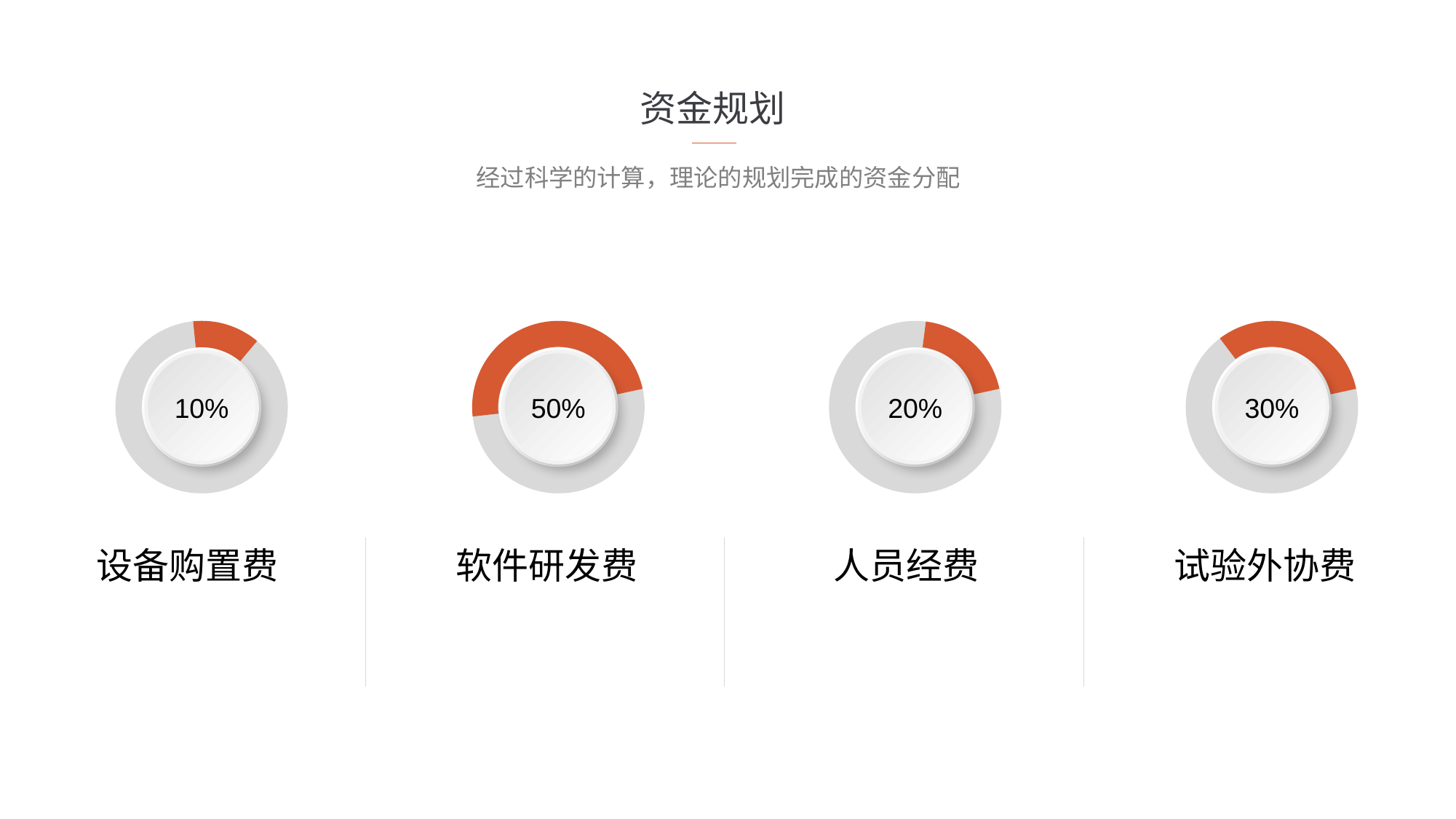

资金规划
 经过科学的计算，理论的规划完成的资金分配

10%

50%

20%

30%
设备购置费
软件研发费
人员经费
试验外协费